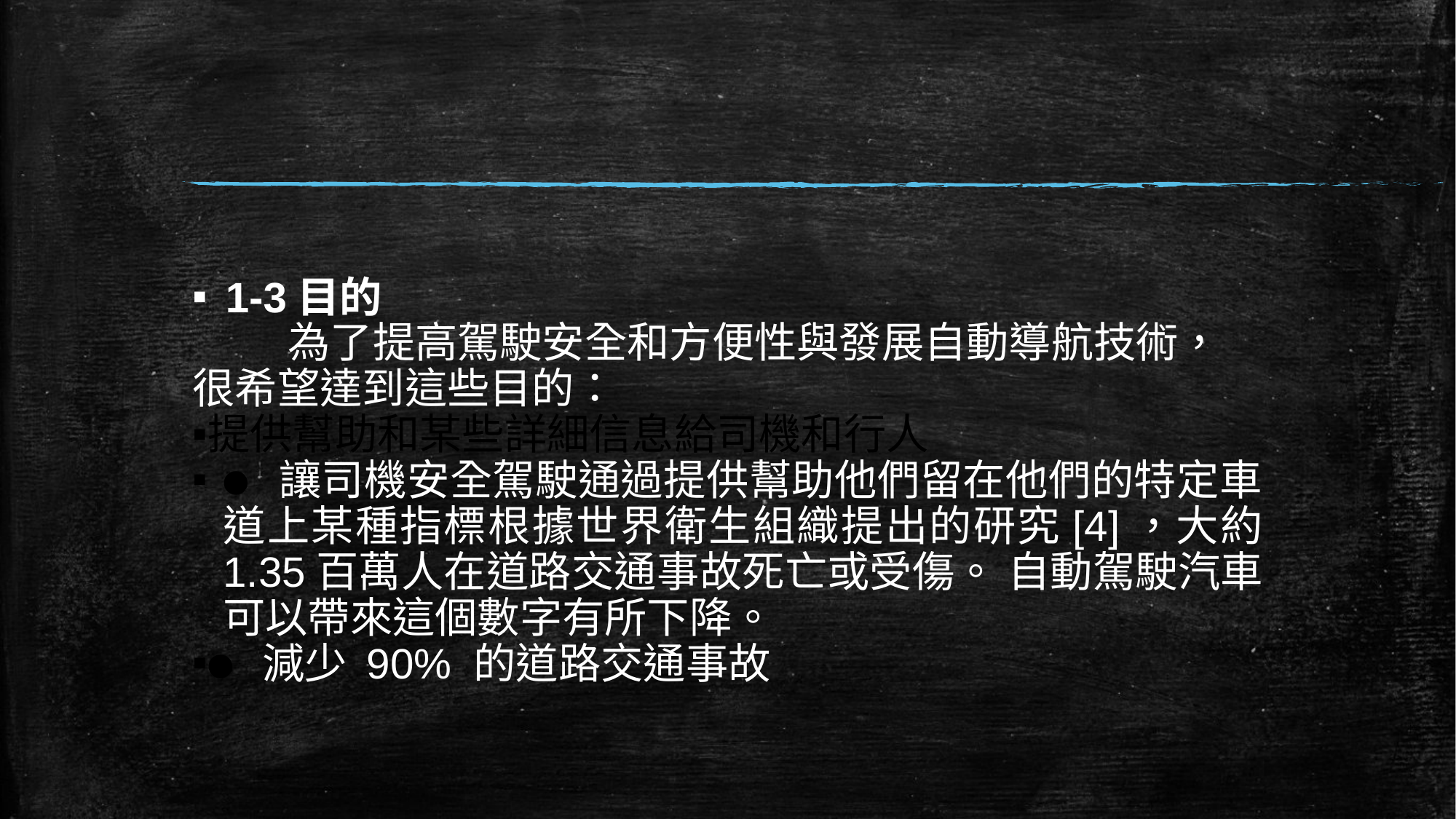

#
1-3目的
         為了提高駕駛安全和方便性與發展自動導航技術，很希望達到這些目的：
提供幫助和某些詳細信息給司機和行人
⚫  讓司機安全駕駛通過提供幫助他們留在他們的特定車道上某種指標根據世界衛生組織提出的研究[4]，大約 1.35百萬人在道路交通事故死亡或受傷。 自動駕駛汽車可以帶來這個數字有所下降。
⚫  減少 90% 的道路交通事故